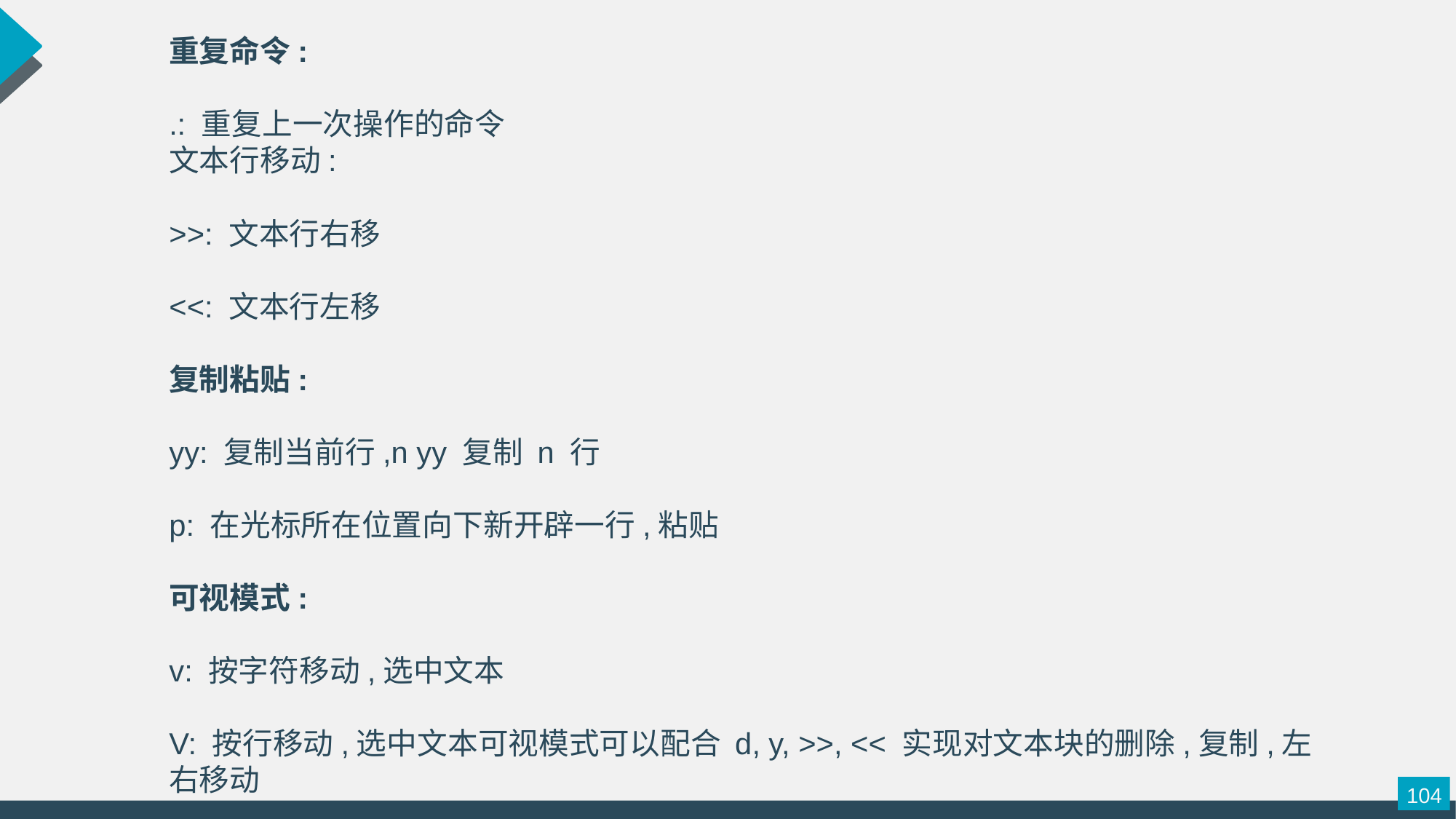

重复命令:

.: 重复上一次操作的命令
文本行移动:

>>: 文本行右移

<<: 文本行左移

复制粘贴:

yy: 复制当前行,n yy 复制 n 行

p: 在光标所在位置向下新开辟一行,粘贴

可视模式:

v: 按字符移动,选中文本

V: 按行移动,选中文本可视模式可以配合 d, y, >>, << 实现对文本块的删除,复制,左右移动